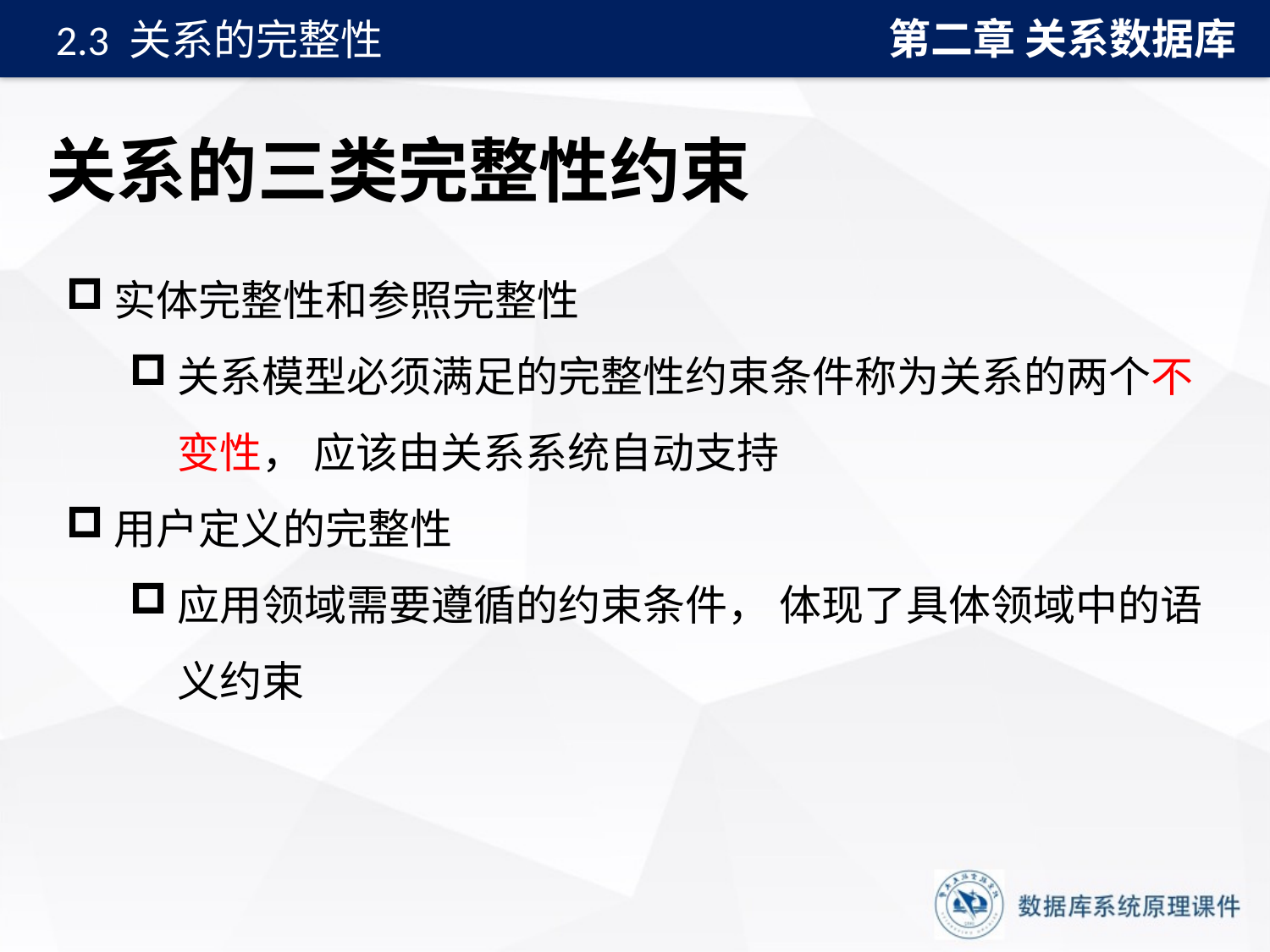

第二章 关系数据库
2.3 关系的完整性
# 关系的三类完整性约束
实体完整性和参照完整性
关系模型必须满足的完整性约束条件称为关系的两个不变性， 应该由关系系统自动支持
用户定义的完整性
应用领域需要遵循的约束条件， 体现了具体领域中的语义约束